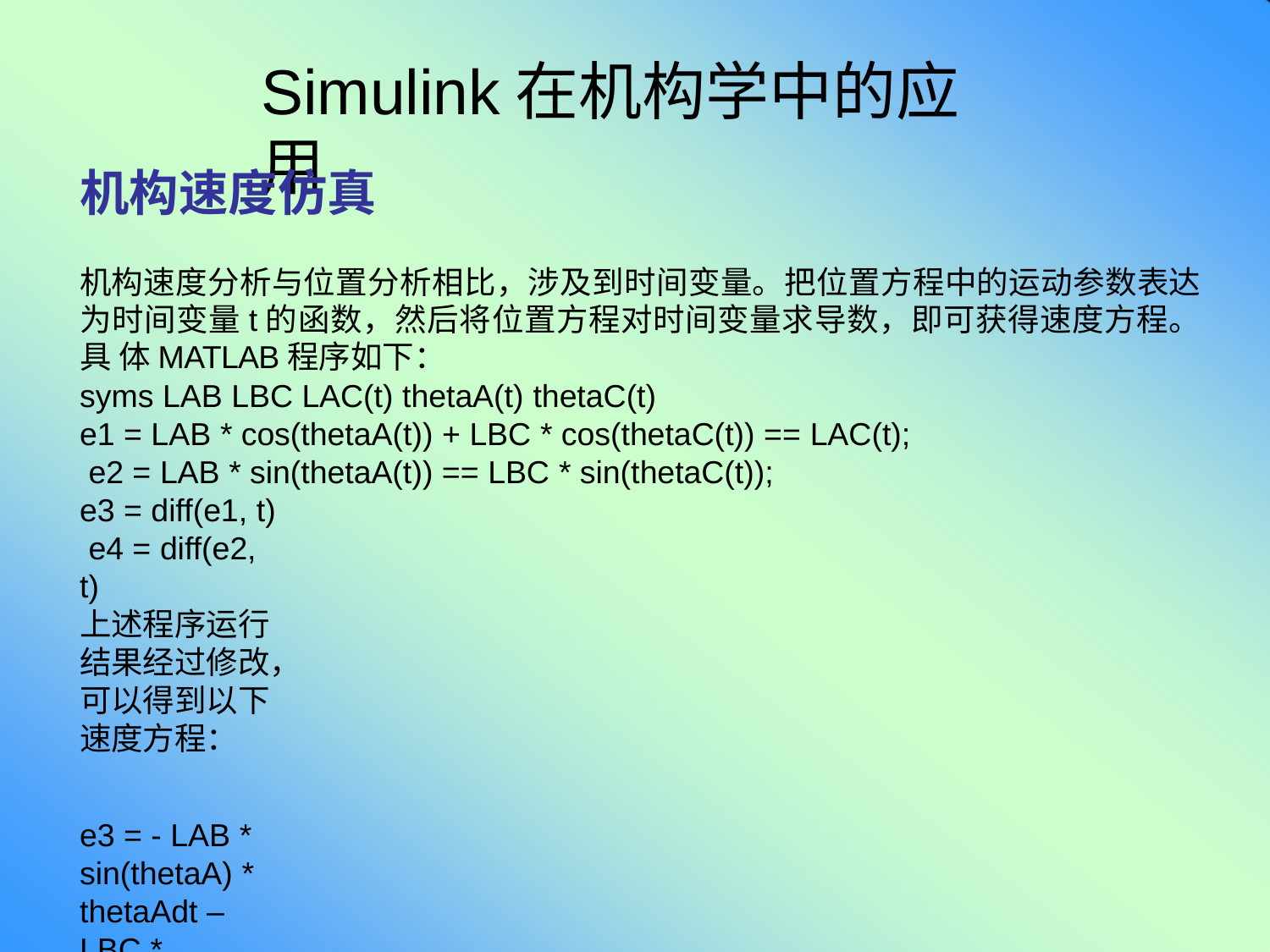

# Simulink在机构学中的应用
机构速度仿真
机构速度分析与位置分析相比，涉及到时间变量。把位置方程中的运动参数表达 为时间变量t的函数，然后将位置方程对时间变量求导数，即可获得速度方程。具 体MATLAB程序如下：
syms LAB LBC LAC(t) thetaA(t) thetaC(t)
e1 = LAB * cos(thetaA(t)) + LBC * cos(thetaC(t)) == LAC(t);  e2 = LAB * sin(thetaA(t)) == LBC * sin(thetaC(t));
e3 = diff(e1, t)  e4 = diff(e2, t)
上述程序运行结果经过修改，可以得到以下速度方程：

e3 = - LAB * sin(thetaA) * thetaAdt – LBC * sin(thetaC) * thetaCdt == LACdt;
e4 = LAB * cos(thetaA) * thetaAdt == LBC * cos(thetaC) * thetaCdt;
其中，thetaAdt、thetaCdt、LACdt分别表示曲柄角速度、连杆角速度、滑块速度。 进一步解出连杆角速度、滑块速度：